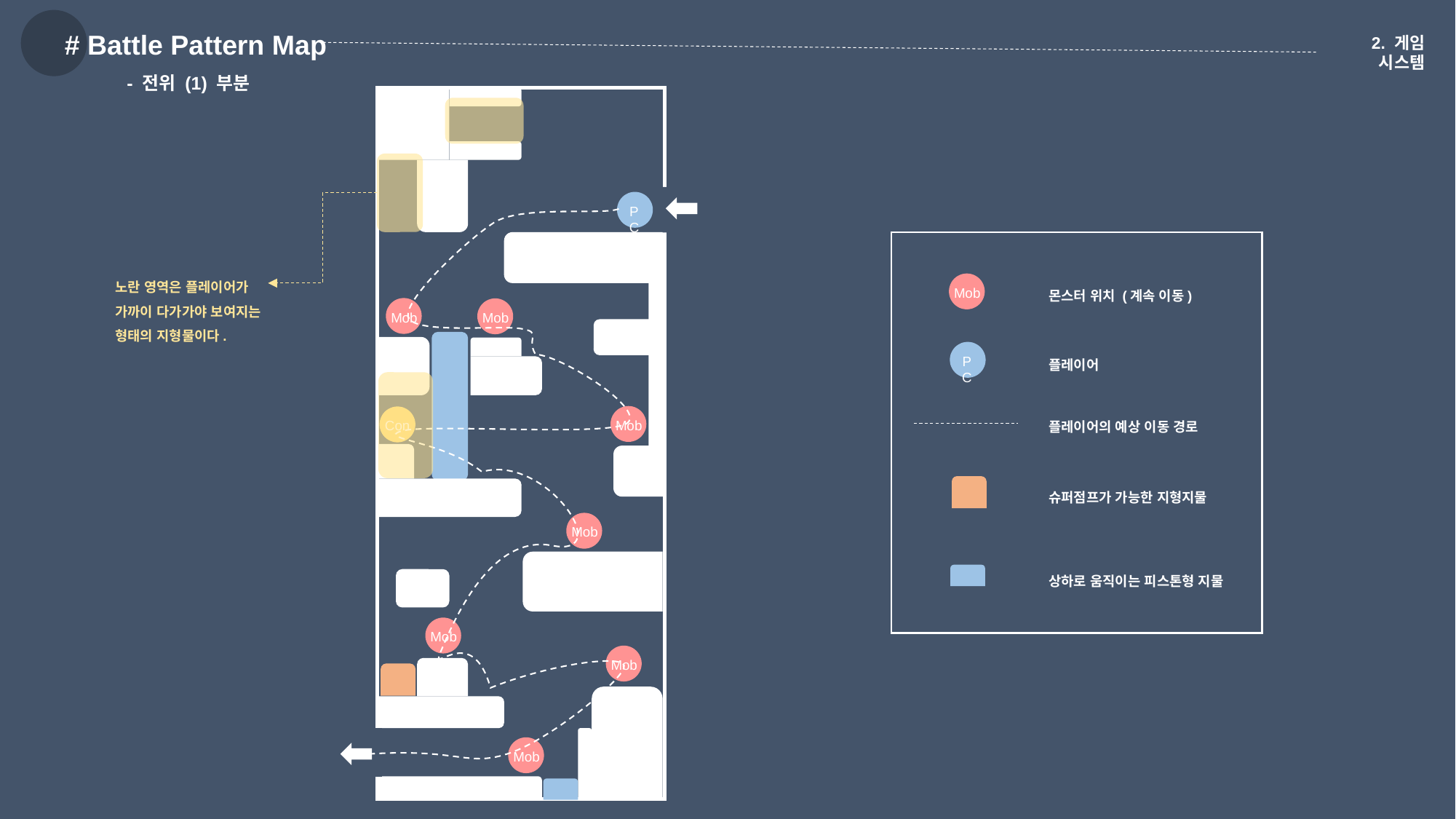

# Battle Pattern Map
2. 게임 시스템
- 전위 (1) 부분

PC

노란 영역은 플레이어가
가까이 다가가야 보여지는
형태의 지형물이다.

Mob
몬스터 위치 (계속 이동)

Mob

Mob

PC
플레이어

플레이어의 예상 이동 경로

Mob

Con
슈퍼점프가 가능한 지형지물

Mob
상하로 움직이는 피스톤형 지물

Mob

Mob

Mob